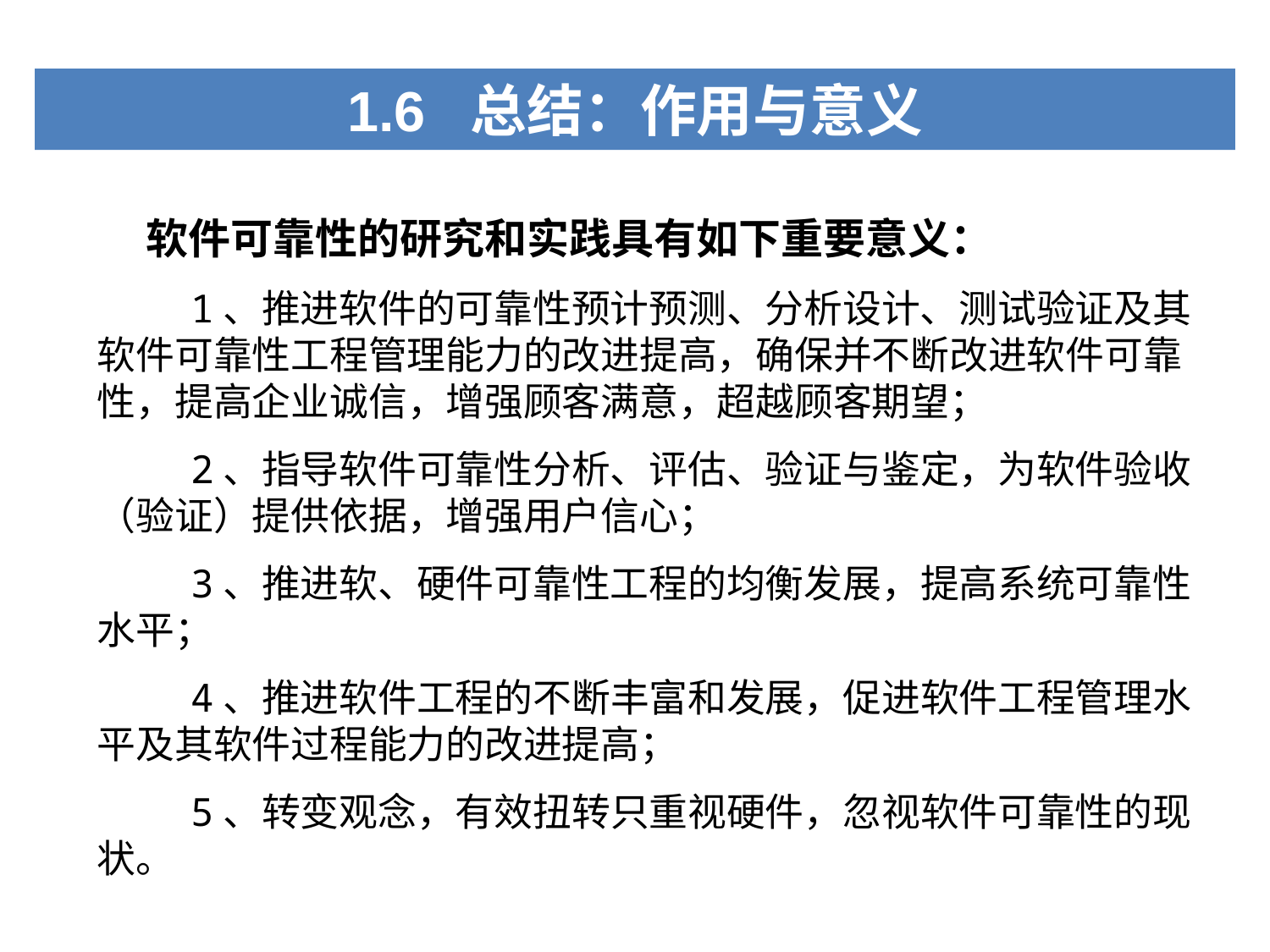

1.6  总结：作用与意义
    软件可靠性的研究和实践具有如下重要意义：
    1、推进软件的可靠性预计预测、分析设计、测试验证及其软件可靠性工程管理能力的改进提高，确保并不断改进软件可靠性，提高企业诚信，增强顾客满意，超越顾客期望；
    2、指导软件可靠性分析、评估、验证与鉴定，为软件验收（验证）提供依据，增强用户信心；
    3、推进软、硬件可靠性工程的均衡发展，提高系统可靠性水平；
    4、推进软件工程的不断丰富和发展，促进软件工程管理水平及其软件过程能力的改进提高；
    5、转变观念，有效扭转只重视硬件，忽视软件可靠性的现状。